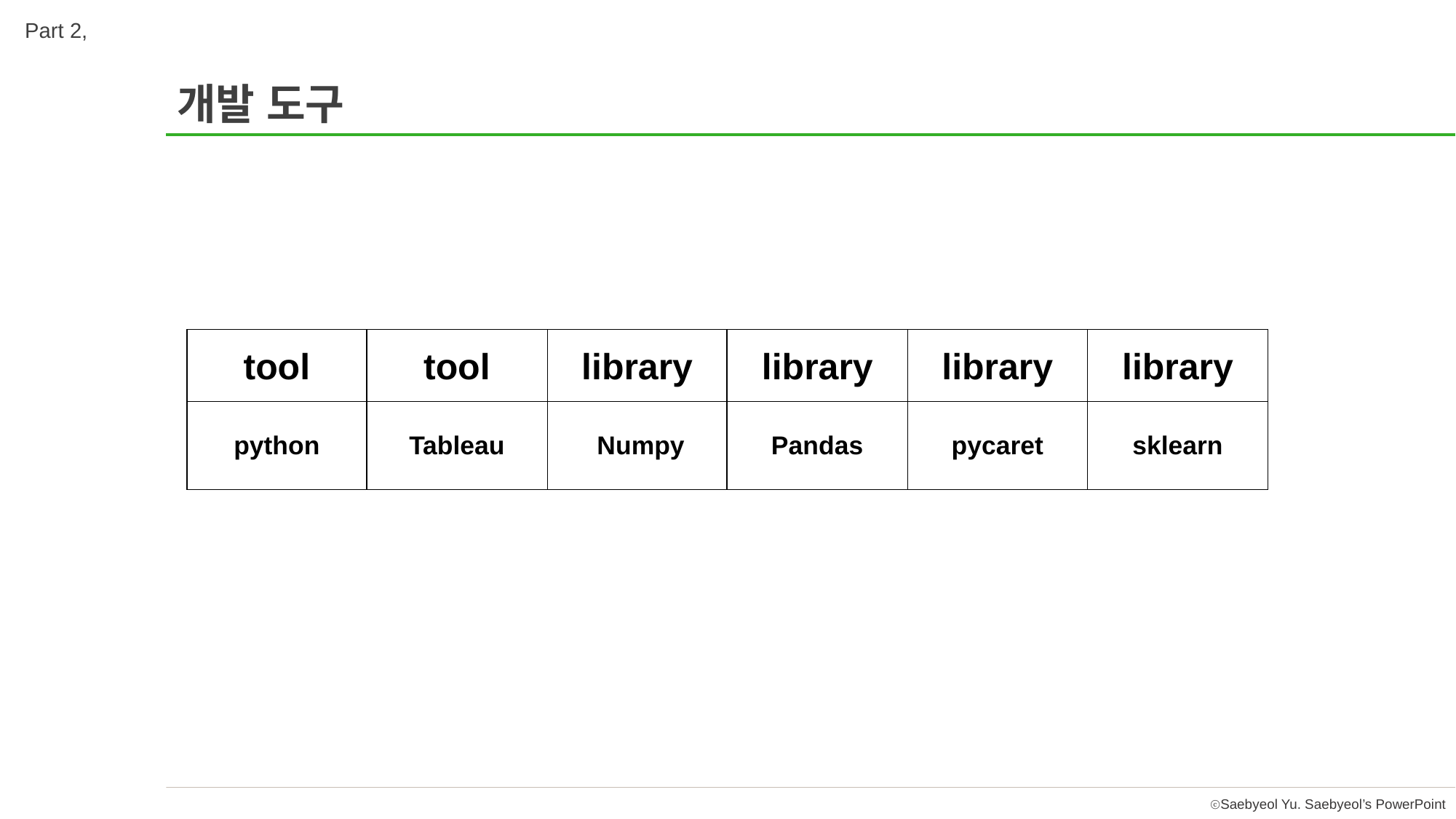

Part 2,
개발 도구
| tool | tool | library | library | library | library |
| --- | --- | --- | --- | --- | --- |
| python | Tableau | Numpy | Pandas | pycaret | sklearn |